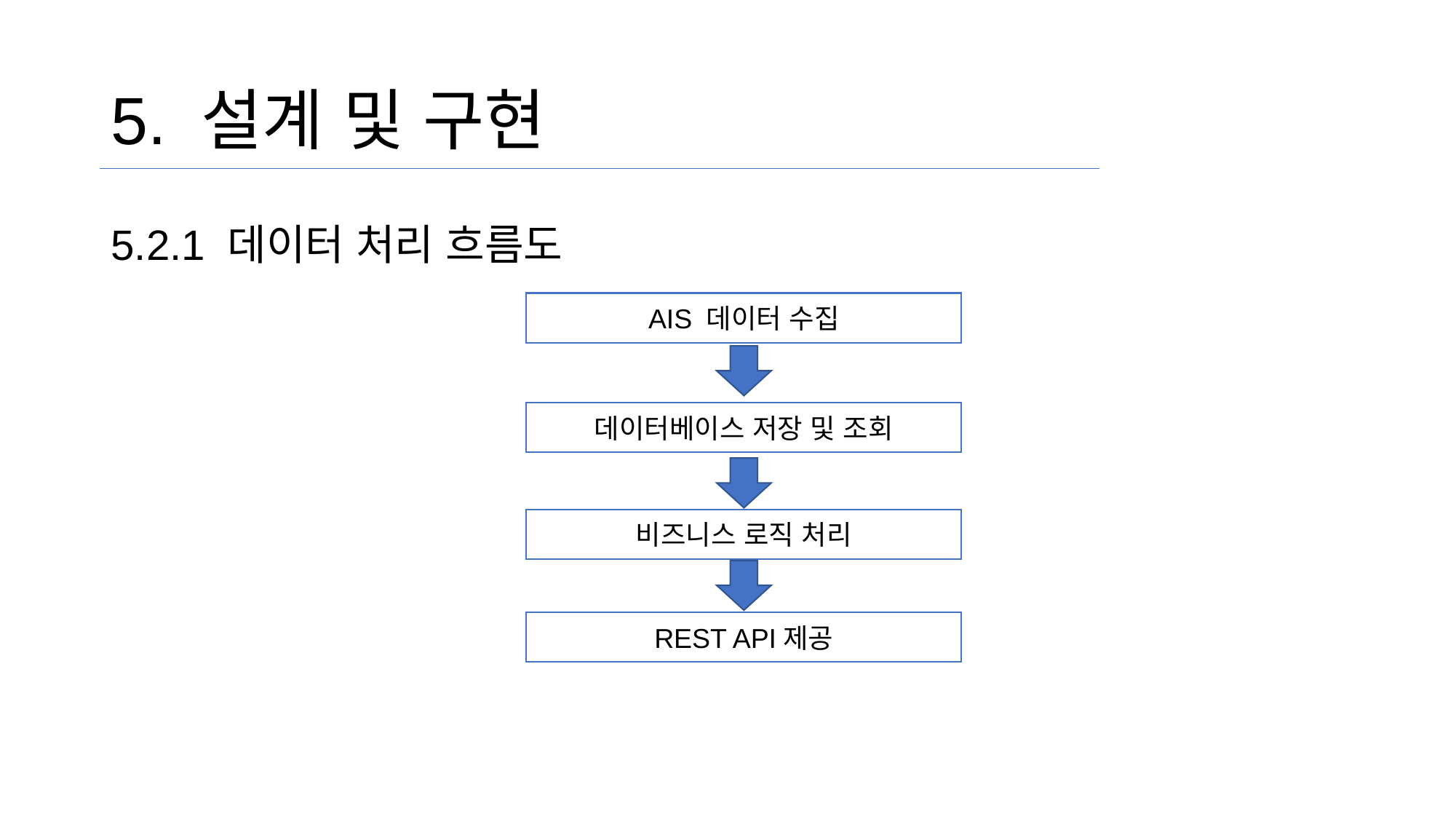

# 5. 설계 및 구현
5.2.1 데이터 처리 흐름도

AIS 데이터 수집

데이터베이스 저장 및 조회

비즈니스 로직 처리

REST API제공